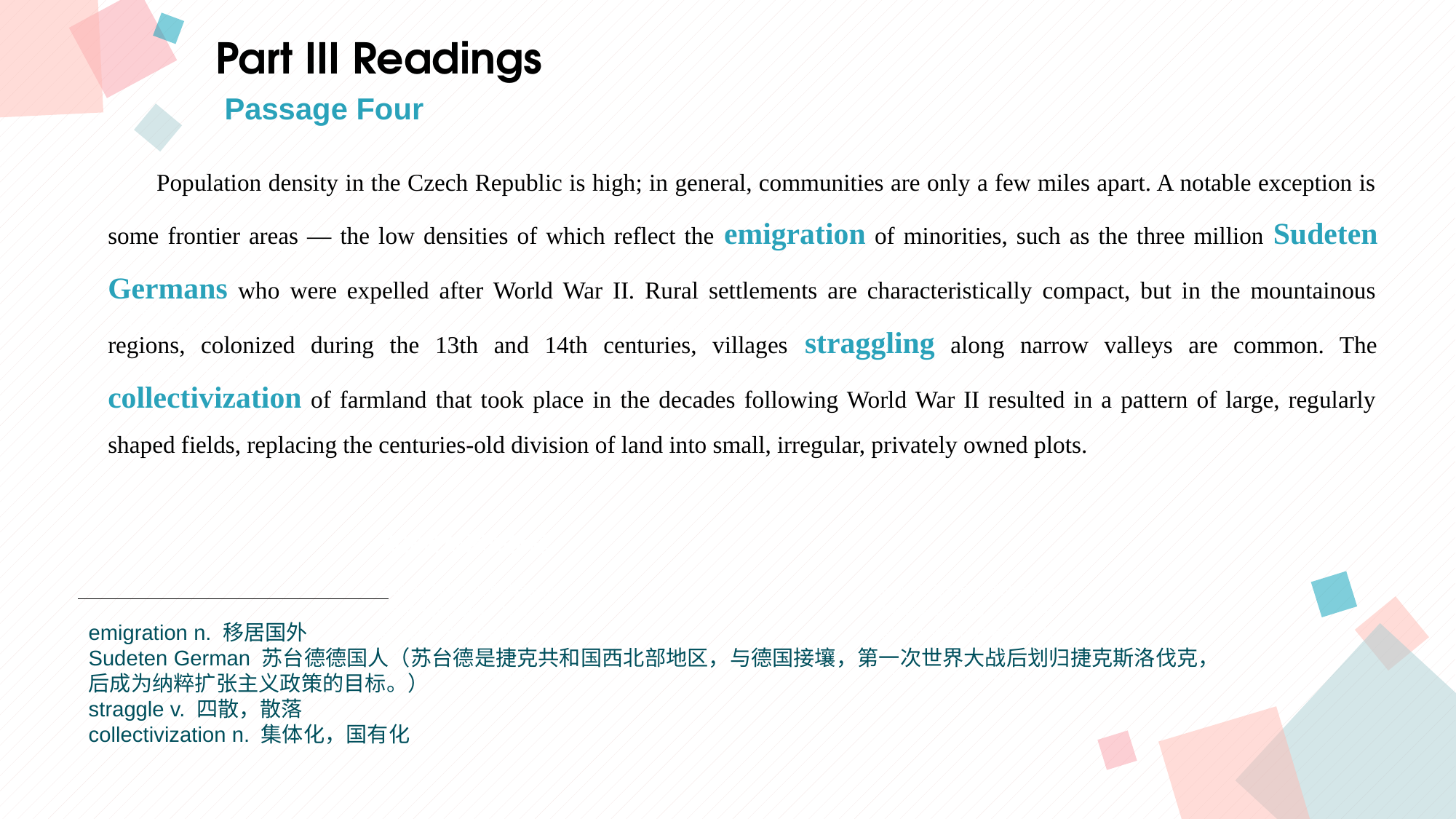

Part III Readings
Passage Four

       Population density in the Czech Republic is high; in general, communities are only a few miles apart. A notable exception is some frontier areas — the low densities of which reflect the emigration of minorities, such as the three million Sudeten Germans who were expelled after World War II. Rural settlements are characteristically compact, but in the mountainous regions, colonized during the 13th and 14th centuries, villages straggling along narrow valleys are common. The collectivization of farmland that took place in the decades following World War II resulted in a pattern of large, regularly shaped fields, replacing the centuries-old division of land into small, irregular, privately owned plots.

点击此处添加标题
点击此处添加标题
标题数字等都可以通过点击和重新输入进行更改，顶部“开始”面板中可以对字体、字号、颜色等进行修改。建议正文8-14号字，1.3倍字间距。
标题数字等都可以通过点击和重新输入进行更改，顶部“开始”面板中可以对字体、字号、颜色等进行修改。建议正文8-14号字，1.3倍字间距。
标题数字等都可以通过点击和重新输入进行更改，顶部“开始”面板中可以对字体、字号、颜色等进行修改。建议正文8-14号字，1.3倍字间距。
点击此处添加标题
标题数字等都可以通过点击和重新输入进行更改，顶部“开始”面板中可以对字体、字号、颜色等进行修改。建议正文8-14号字，1.3倍字间距。
标题数字等都可以通过点击和重新输入进行更改，顶部“开始”面板中可以对字体、字号、颜色等进行修改。建议正文8-14号字，1.3倍字间距。
emigration n. 移居国外
Sudeten German 苏台德德国人（苏台德是捷克共和国西北部地区，与德国接壤，第一次世界大战后划归捷克斯洛伐克，
后成为纳粹扩张主义政策的目标。）
straggle v. 四散，散落
collectivization n. 集体化，国有化